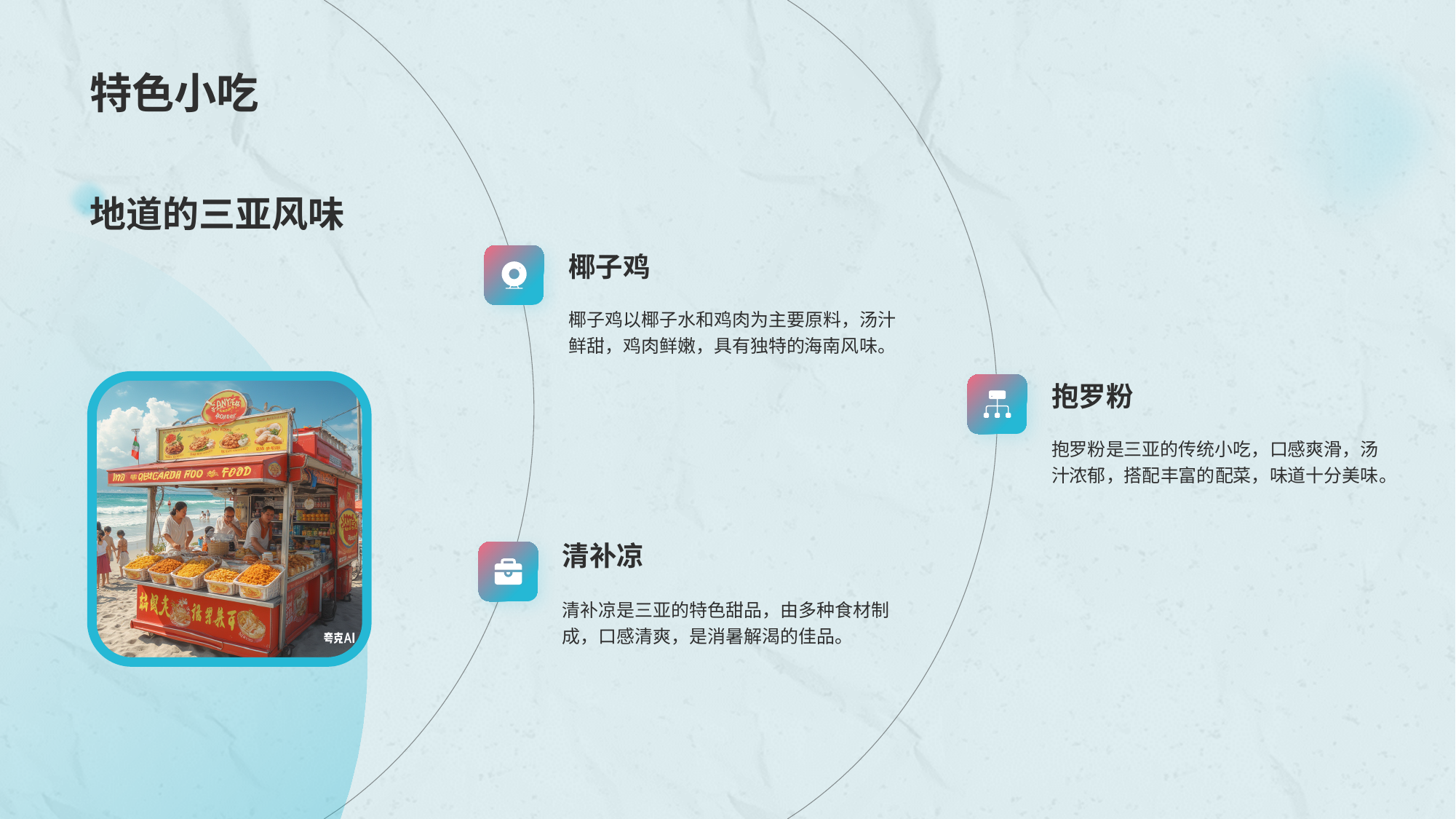

地道的三亚风味
椰子鸡

椰子鸡以椰子水和鸡肉为主要原料，汤汁鲜甜，鸡肉鲜嫩，具有独特的海南风味。

抱罗粉

抱罗粉是三亚的传统小吃，口感爽滑，汤汁浓郁，搭配丰富的配菜，味道十分美味。

清补凉

清补凉是三亚的特色甜品，由多种食材制成，口感清爽，是消暑解渴的佳品。
# 特色小吃